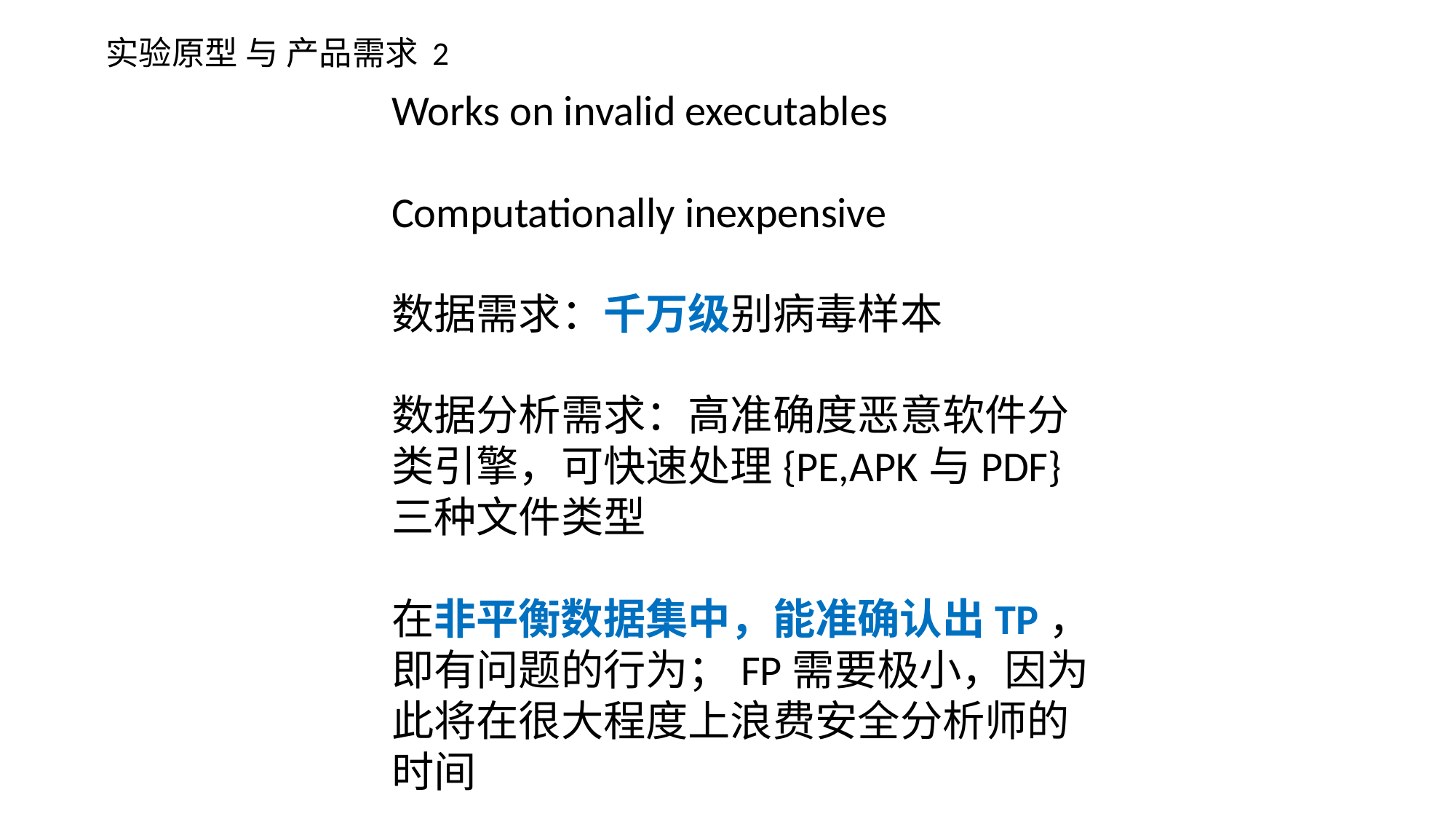

实验原型 与 产品需求 2
Works on invalid executables
Computationally inexpensive

数据需求：千万级别病毒样本

数据分析需求：高准确度恶意软件分类引擎，可快速处理{PE,APK与PDF}三种文件类型

在非平衡数据集中，能准确认出TP，即有问题的行为；FP需要极小，因为此将在很大程度上浪费安全分析师的时间